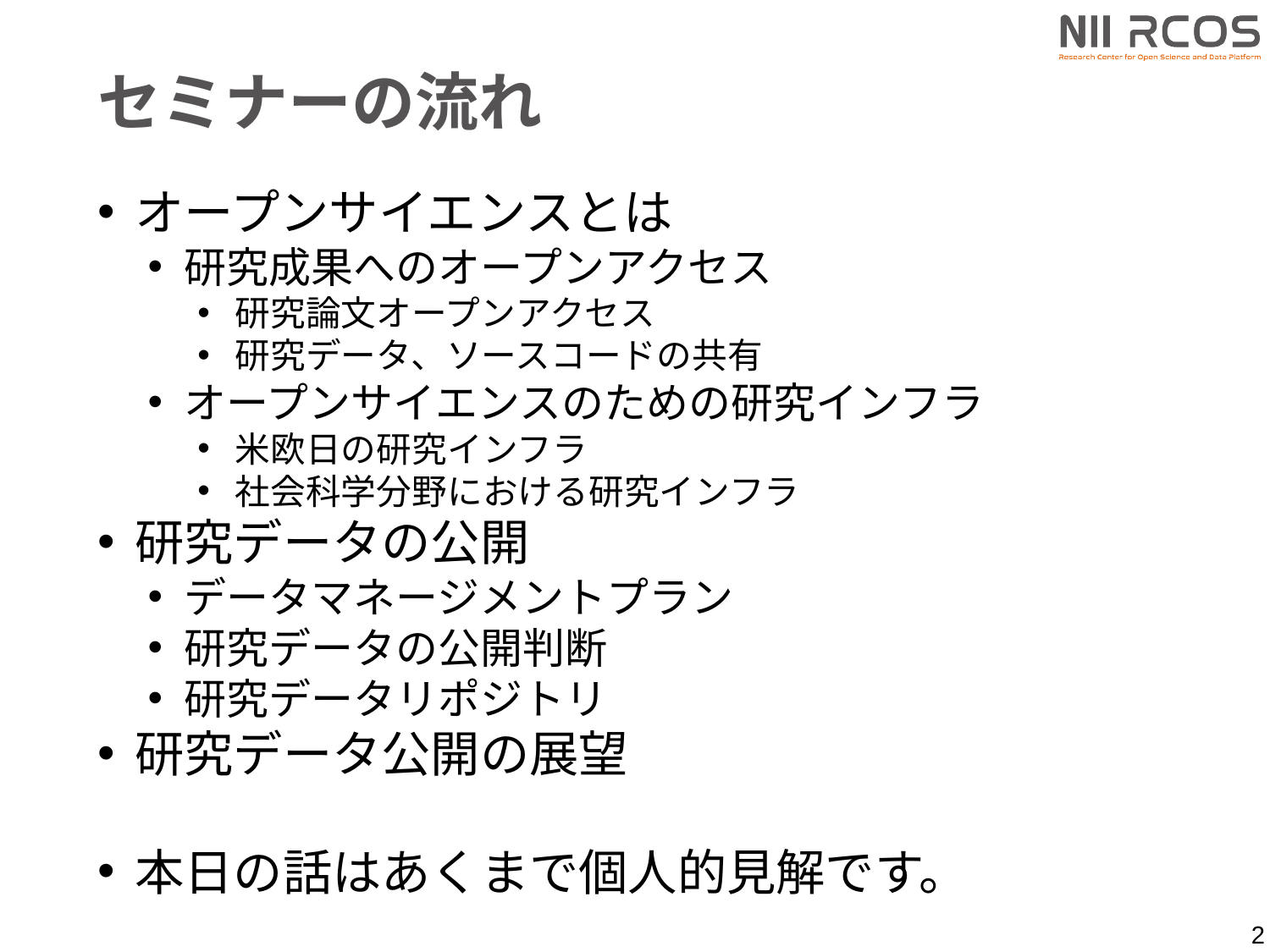

# セミナーの流れ
オープンサイエンスとは
研究成果へのオープンアクセス
研究論文オープンアクセス
研究データ、ソースコードの共有
オープンサイエンスのための研究インフラ
米欧日の研究インフラ
社会科学分野における研究インフラ
研究データの公開
データマネージメントプラン
研究データの公開判断
研究データリポジトリ
研究データ公開の展望

本日の話はあくまで個人的見解です。

2